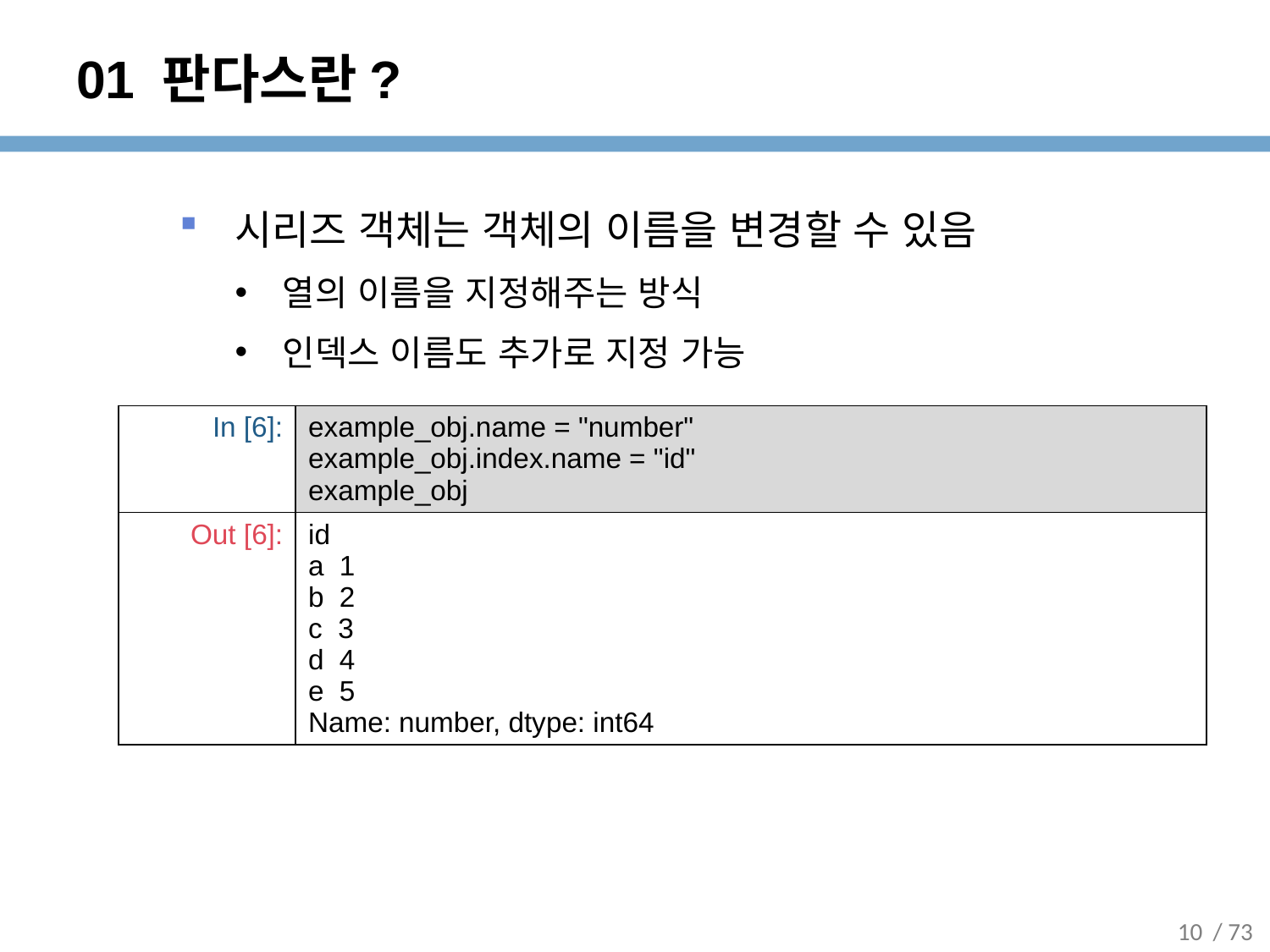

# 01 판다스란?
시리즈 객체는 객체의 이름을 변경할 수 있음
열의 이름을 지정해주는 방식
인덱스 이름도 추가로 지정 가능

| In [6]: | example\_obj.name = "number" example\_obj.index.name = "id" example\_obj |
| --- | --- |
| Out [6]: | id a 1 b 2 c 3 d 4 e 5 Name: number, dtype: int64 |
10
/ 73